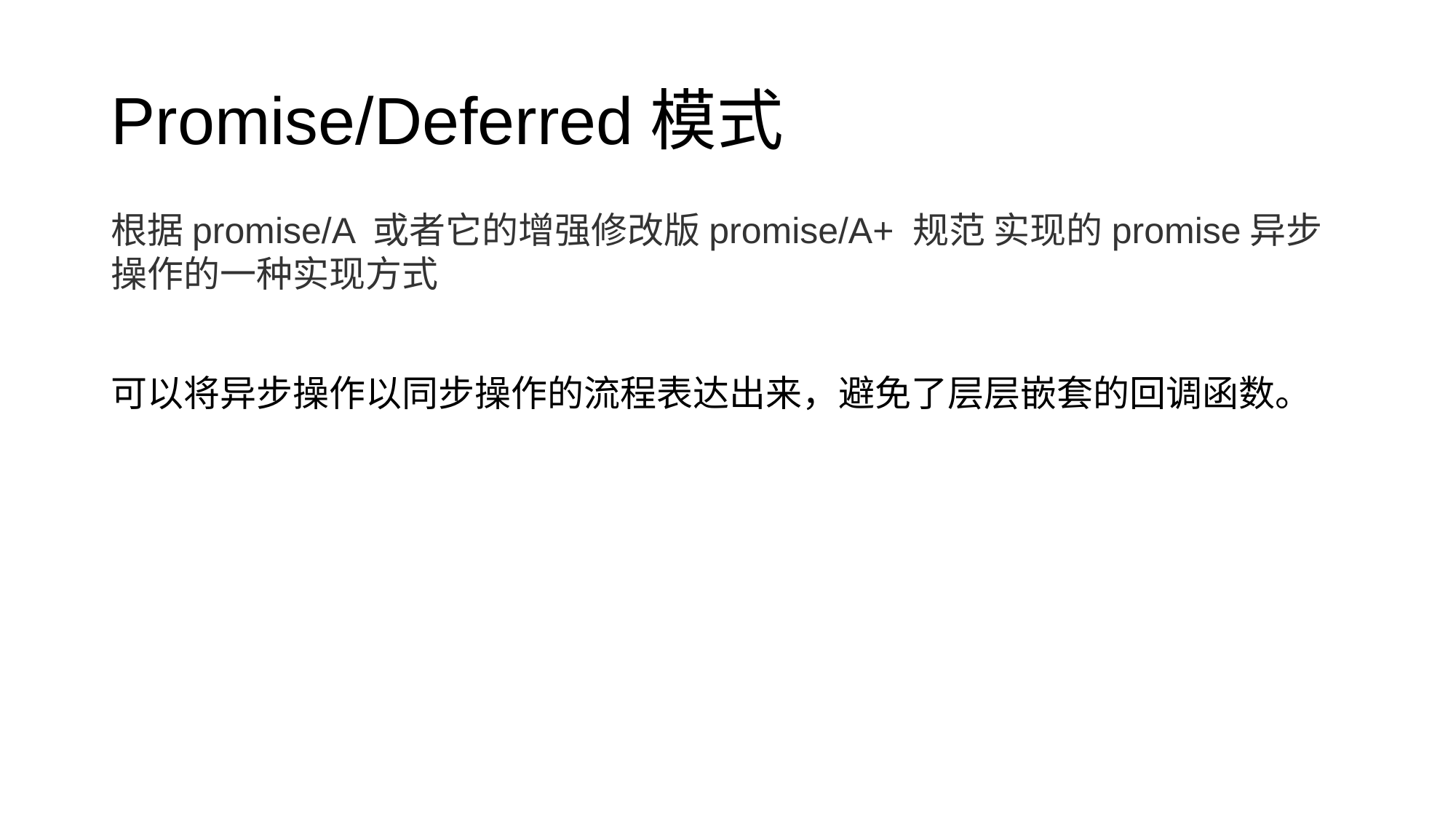

# Promise/Deferred模式
根据promise/A 或者它的增强修改版promise/A+ 规范 实现的promise异步操作的一种实现方式
可以将异步操作以同步操作的流程表达出来，避免了层层嵌套的回调函数。